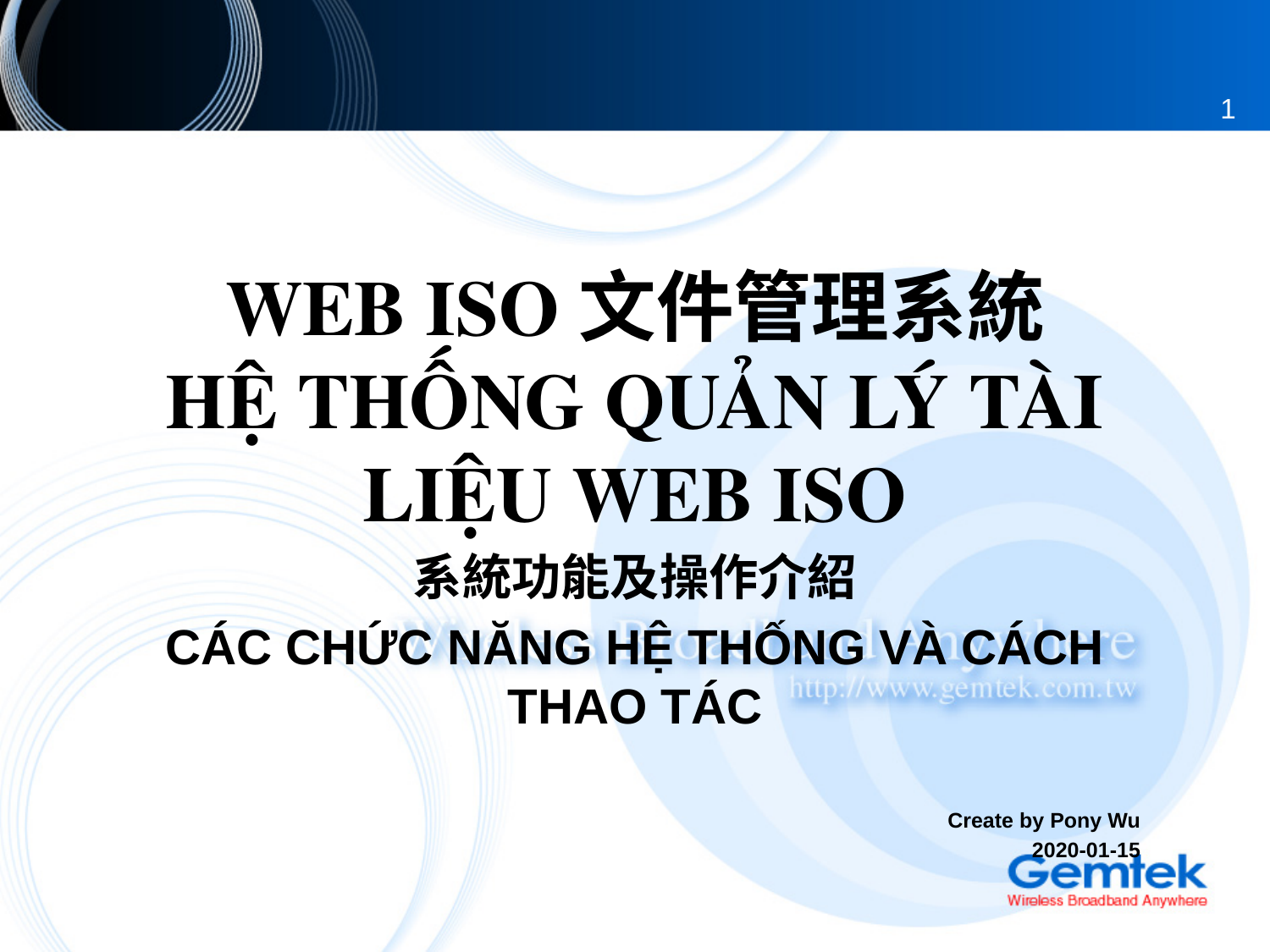

1
# WEB ISO文件管理系統 HỆ THỐNG QUẢN LÝ TÀI LIỆU WEB ISO
系統功能及操作介紹
CÁC CHỨC NĂNG HỆ THỐNG VÀ CÁCH THAO TÁC

Create by Pony Wu
2020-01-15